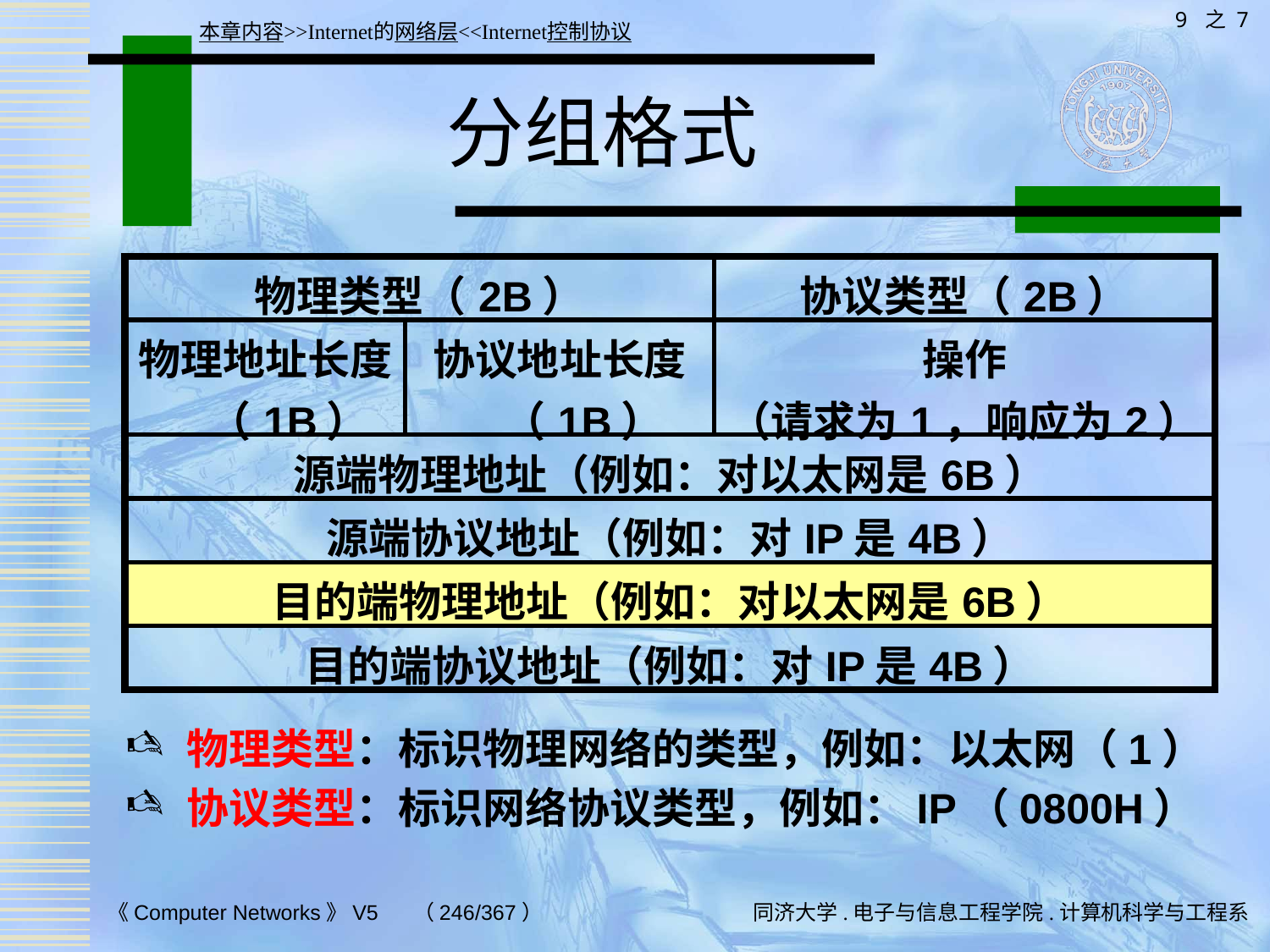

9 之 7
本章内容>>Internet的网络层<<Internet控制协议
# 分组格式
| 物理类型（2B） |  | 协议类型（2B） |
| --- | --- | --- |
| 物理地址长度（1B） | 协议地址长度（1B） | 操作 （请求为1，响应为2） |
| 源端物理地址（例如：对以太网是6B） |  |  |
| 源端协议地址（例如：对IP是4B） |  |  |
| 目的端物理地址（例如：对以太网是6B） |  |  |
| 目的端协议地址（例如：对IP是4B） |  |  |
物理类型：标识物理网络的类型，例如：以太网（1）
协议类型：标识网络协议类型，例如：IP（0800H）